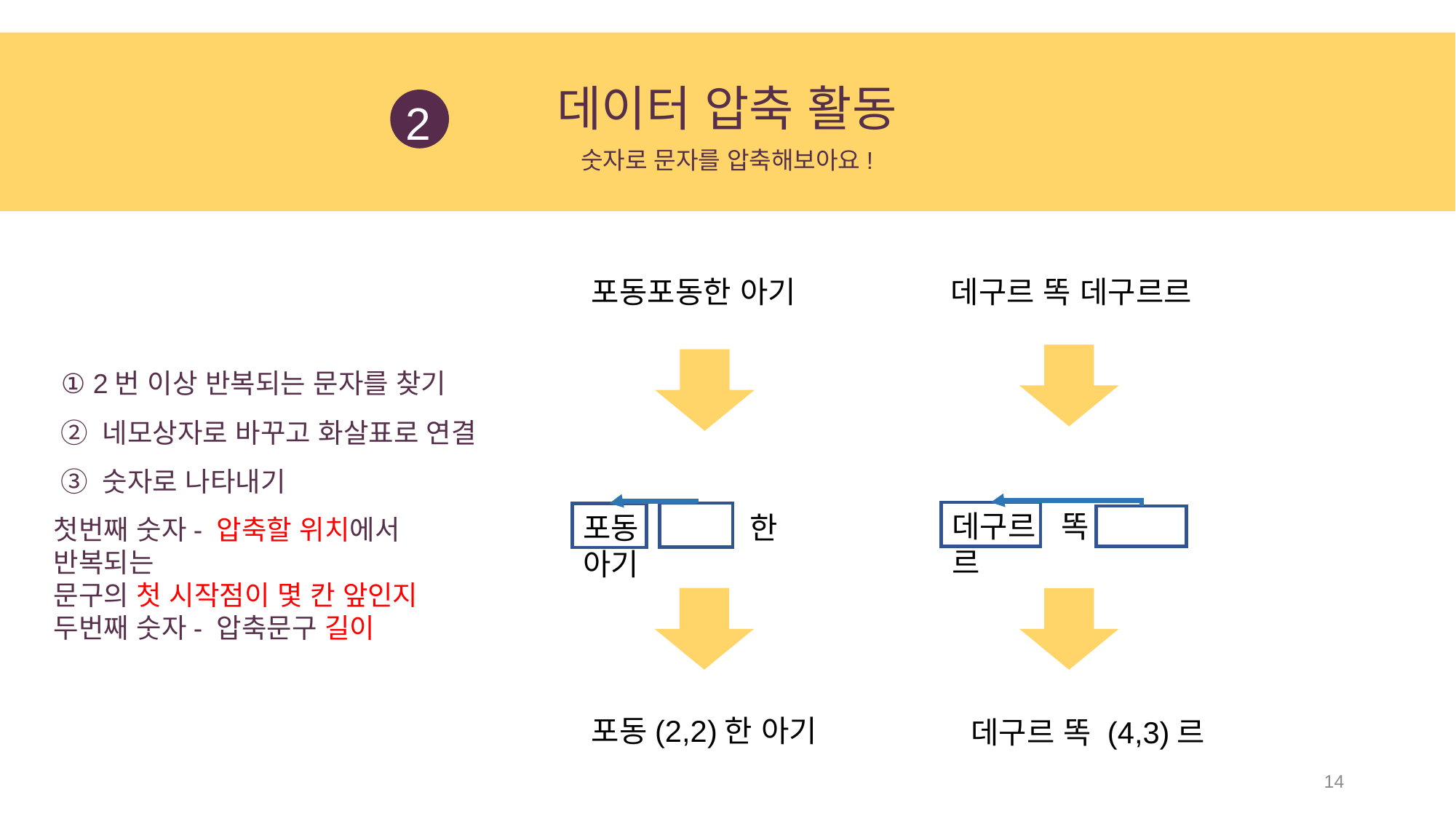

데이터 압축 활동

2
숫자로 문자를 압축해보아요!
포동포동한 아기
데구르 똑 데구르르
① 2번 이상 반복되는 문자를 찾기
② 네모상자로 바꾸고 화살표로 연결
③ 숫자로 나타내기

데구르   똑              르

포동             한 아기
첫번째 숫자- 압축할 위치에서 반복되는
문구의 첫 시작점이 몇 칸 앞인지
두번째 숫자- 압축문구 길이

포동(2,2)한 아기
데구르 똑 (4,3)르
14